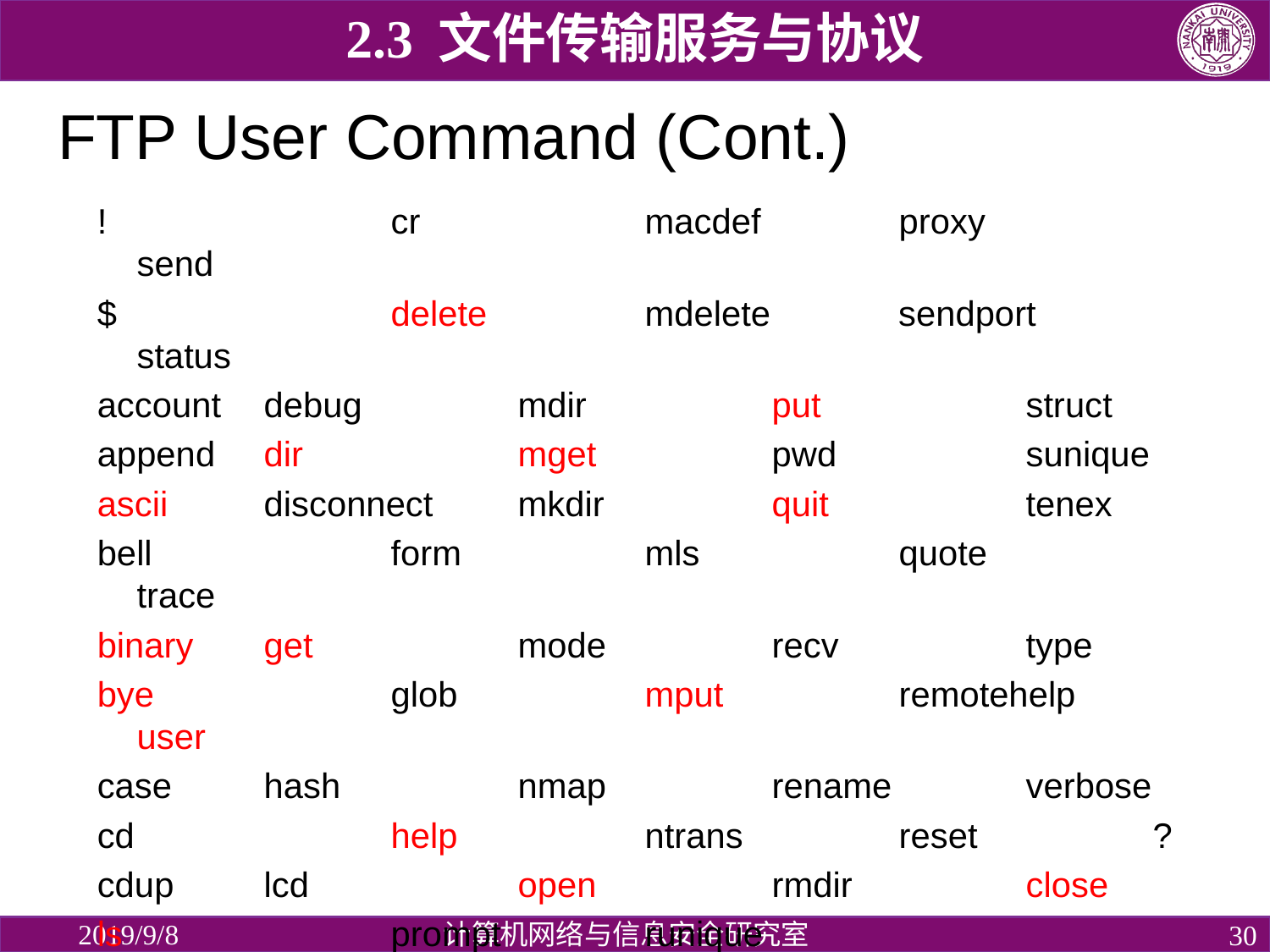

2.3 文件传输服务与协议
# FTP User Command (Cont.)
!			cr		macdef		proxy		send
$			delete		mdelete	             sendport	status
account	debug		mdir		put		struct
append	dir		mget		pwd		sunique
ascii	disconnect	mkdir		quit		tenex
bell		form		mls		quote		trace
binary	get		mode		recv		type
bye		glob		mput		remotehelp	user
case	hash		nmap		rename		verbose
cd			help		ntrans		reset		?
cdup	lcd		open		rmdir		close
ls 			prompt		runique